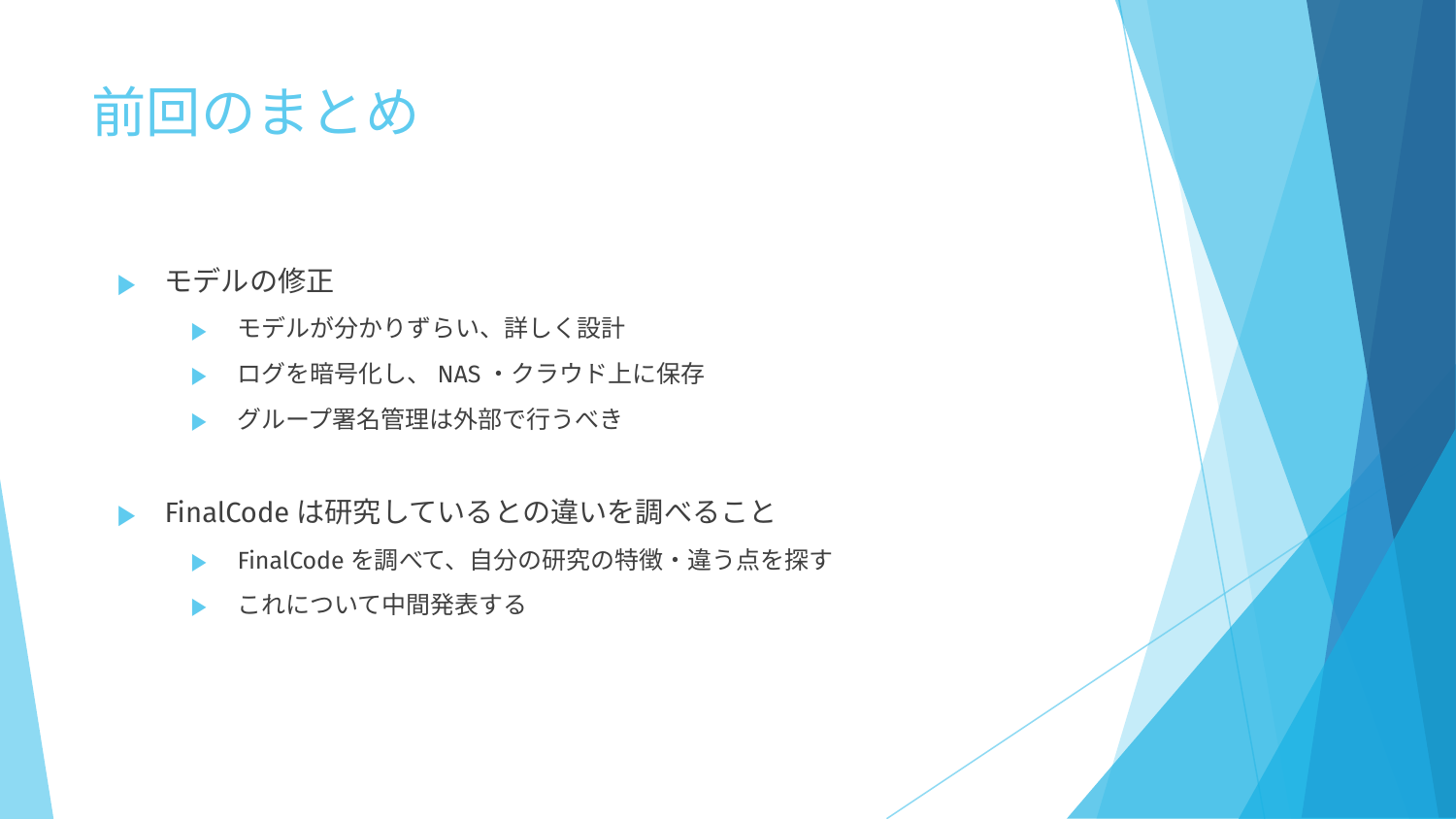

# 前回のまとめ
モデルの修正
モデルが分かりずらい、詳しく設計
ログを暗号化し、NAS・クラウド上に保存
グループ署名管理は外部で行うべき

FinalCodeは研究しているとの違いを調べること
FinalCodeを調べて、自分の研究の特徴・違う点を探す
これについて中間発表する